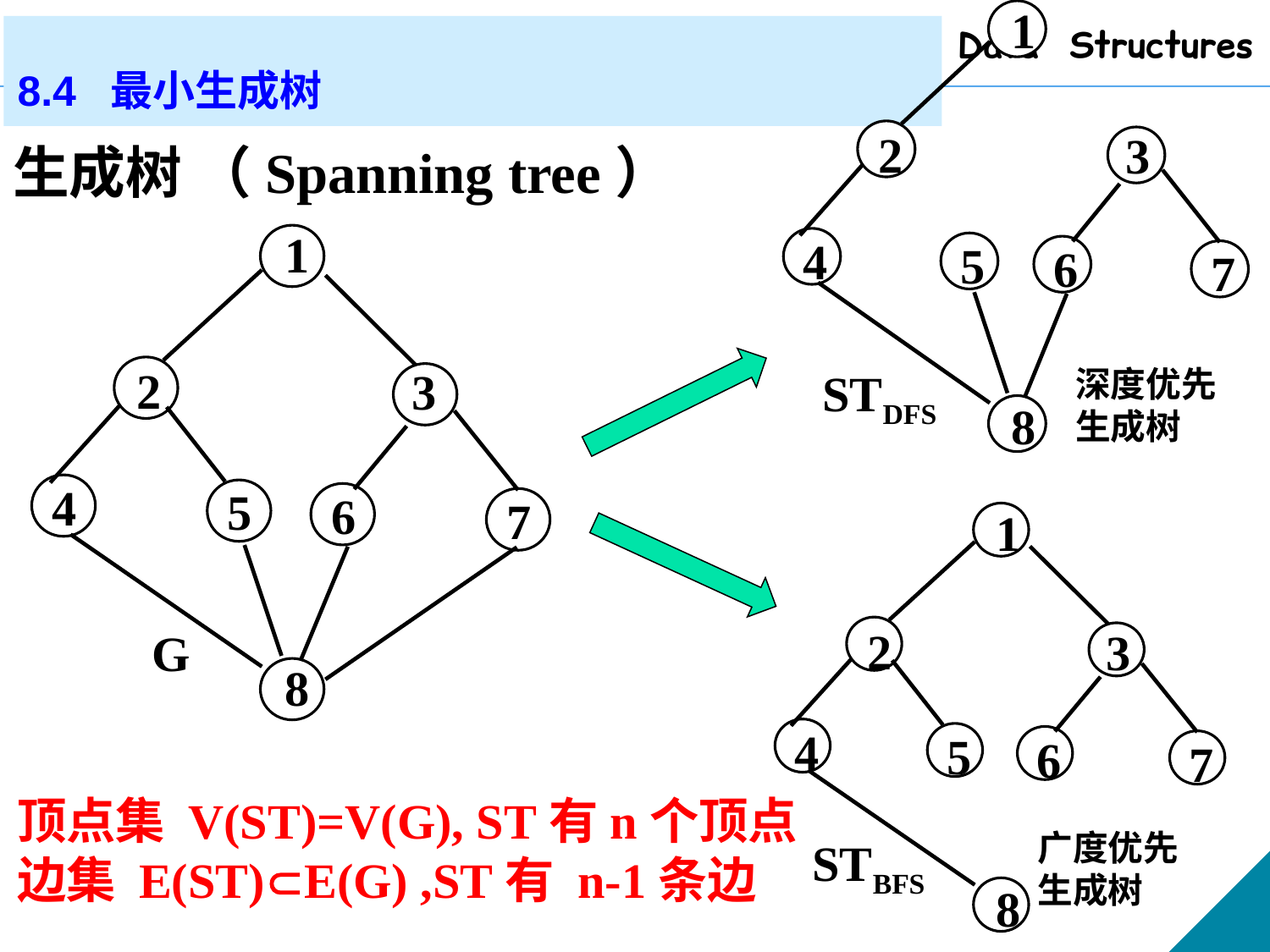

1

2
3

4

5
6

7

8

8.4  最小生成树
生成树 （Spanning tree）
1

2
3

4

5
6

7

G
8

STDFS
深度优先
生成树

1

2
3

4

5
6

7

8

顶点集 V(ST)=V(G), ST有n个顶点
边集 E(ST)⊂E(G) ,ST有 n-1条边
广度优先
生成树
STBFS